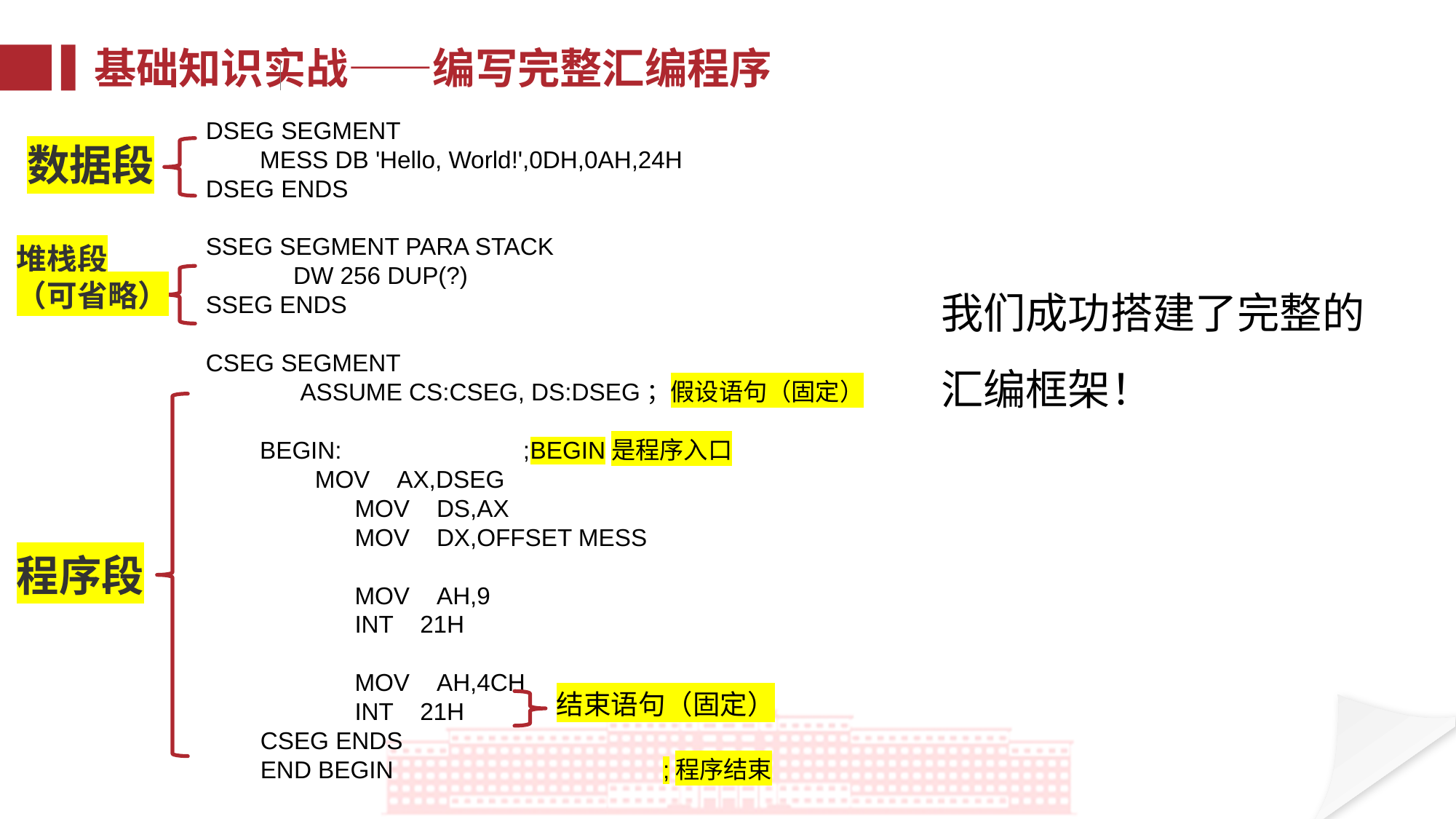

基础知识实战——编写完整汇编程序
DSEG SEGMENT
        MESS DB 'Hello, World!',0DH,0AH,24H
DSEG ENDS

SSEG SEGMENT PARA STACK
             DW 256 DUP(?)
SSEG ENDS

CSEG SEGMENT
              ASSUME CS:CSEG, DS:DSEG；假设语句（固定）

        BEGIN:                           ;BEGIN是程序入口
MOV    AX,DSEG
              MOV    DS,AX
              MOV    DX,OFFSET MESS

              MOV    AH,9
              INT    21H

              MOV    AH,4CH
              INT    21H
CSEG ENDS
END BEGIN                                        ;程序结束
数据段

堆栈段
（可省略）
我们成功搭建了完整的汇编框架！

程序段
结束语句（固定）